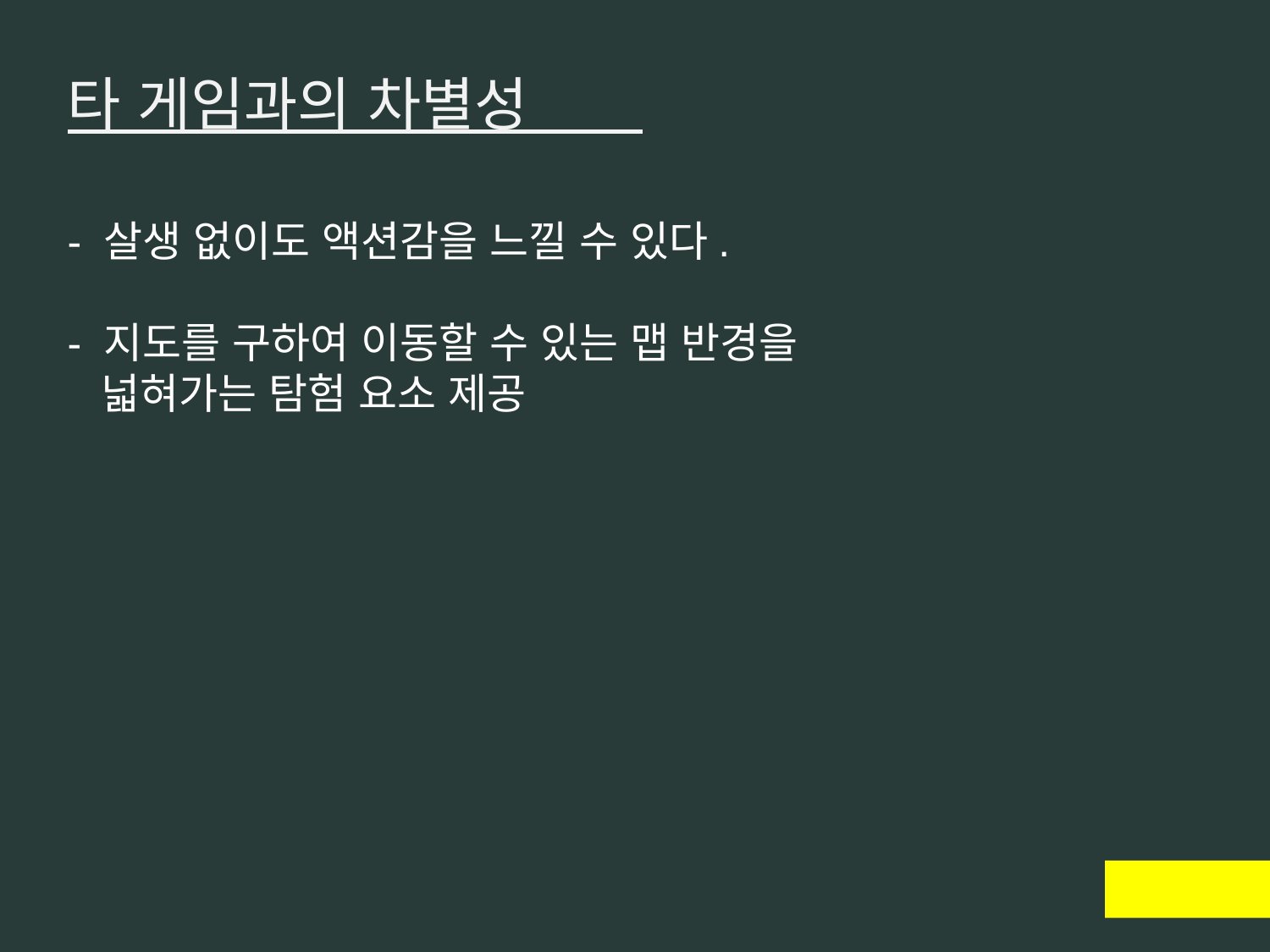

타 게임과의 차별성

- 살생 없이도 액션감을 느낄 수 있다.

- 지도를 구하여 이동할 수 있는 맵 반경을
  넓혀가는 탐험 요소 제공